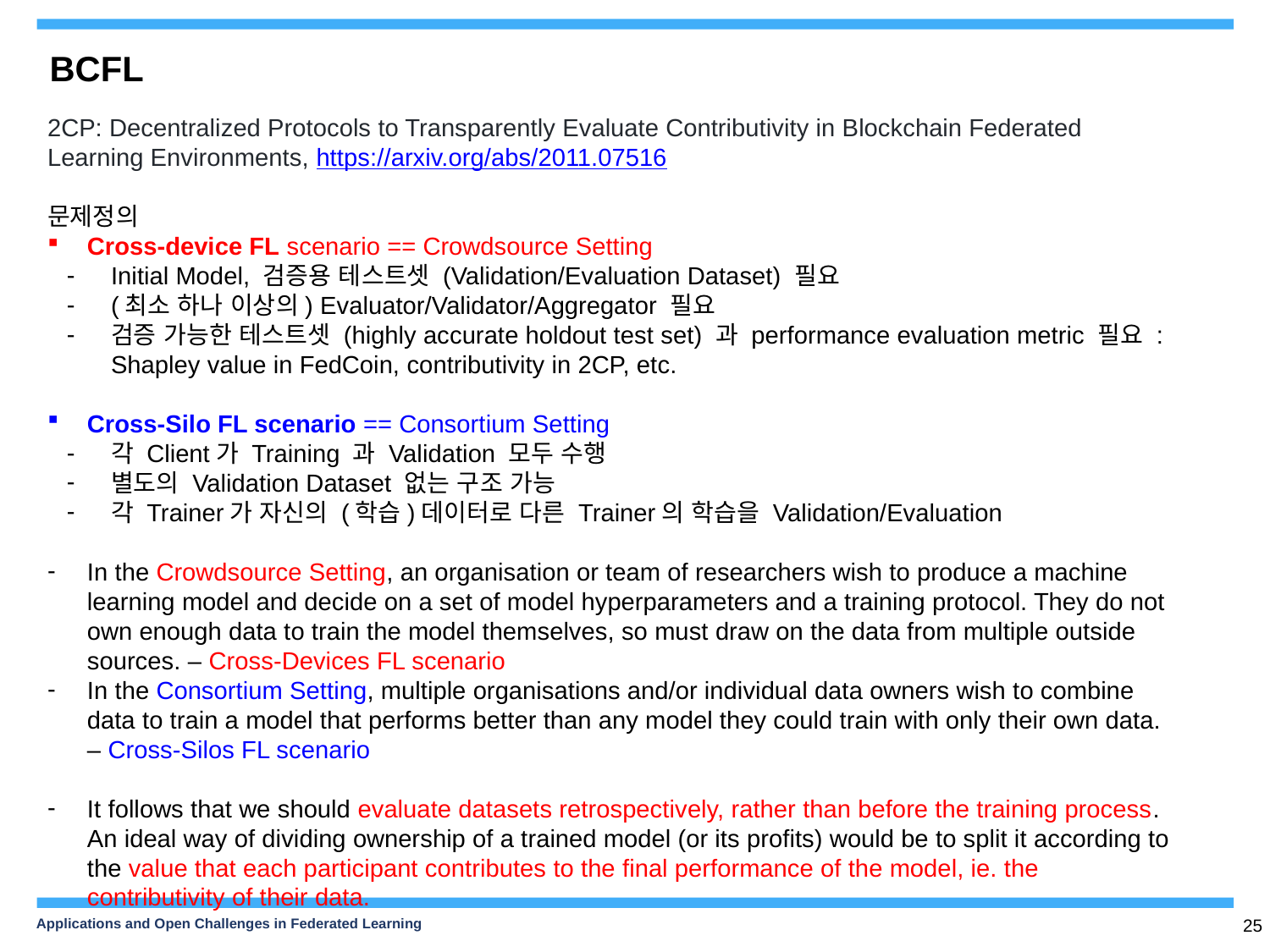

BCFL
2CP: Decentralized Protocols to Transparently Evaluate Contributivity in Blockchain Federated Learning Environments, https://arxiv.org/abs/2011.07516

문제정의
Cross-device FL scenario == Crowdsource Setting
Initial Model, 검증용 테스트셋 (Validation/Evaluation Dataset) 필요
(최소 하나 이상의) Evaluator/Validator/Aggregator 필요
검증 가능한 테스트셋 (highly accurate holdout test set) 과 performance evaluation metric 필요 : Shapley value in FedCoin, contributivity in 2CP, etc.

Cross-Silo FL scenario == Consortium Setting
각 Client가 Training 과 Validation 모두 수행
별도의 Validation Dataset 없는 구조 가능
각 Trainer가 자신의 (학습)데이터로 다른 Trainer의 학습을 Validation/Evaluation

In the Crowdsource Setting, an organisation or team of researchers wish to produce a machine learning model and decide on a set of model hyperparameters and a training protocol. They do not own enough data to train the model themselves, so must draw on the data from multiple outside sources. – Cross-Devices FL scenario
In the Consortium Setting, multiple organisations and/or individual data owners wish to combine data to train a model that performs better than any model they could train with only their own data. – Cross-Silos FL scenario

It follows that we should evaluate datasets retrospectively, rather than before the training process. An ideal way of dividing ownership of a trained model (or its profits) would be to split it according to the value that each participant contributes to the final performance of the model, ie. the contributivity of their data.